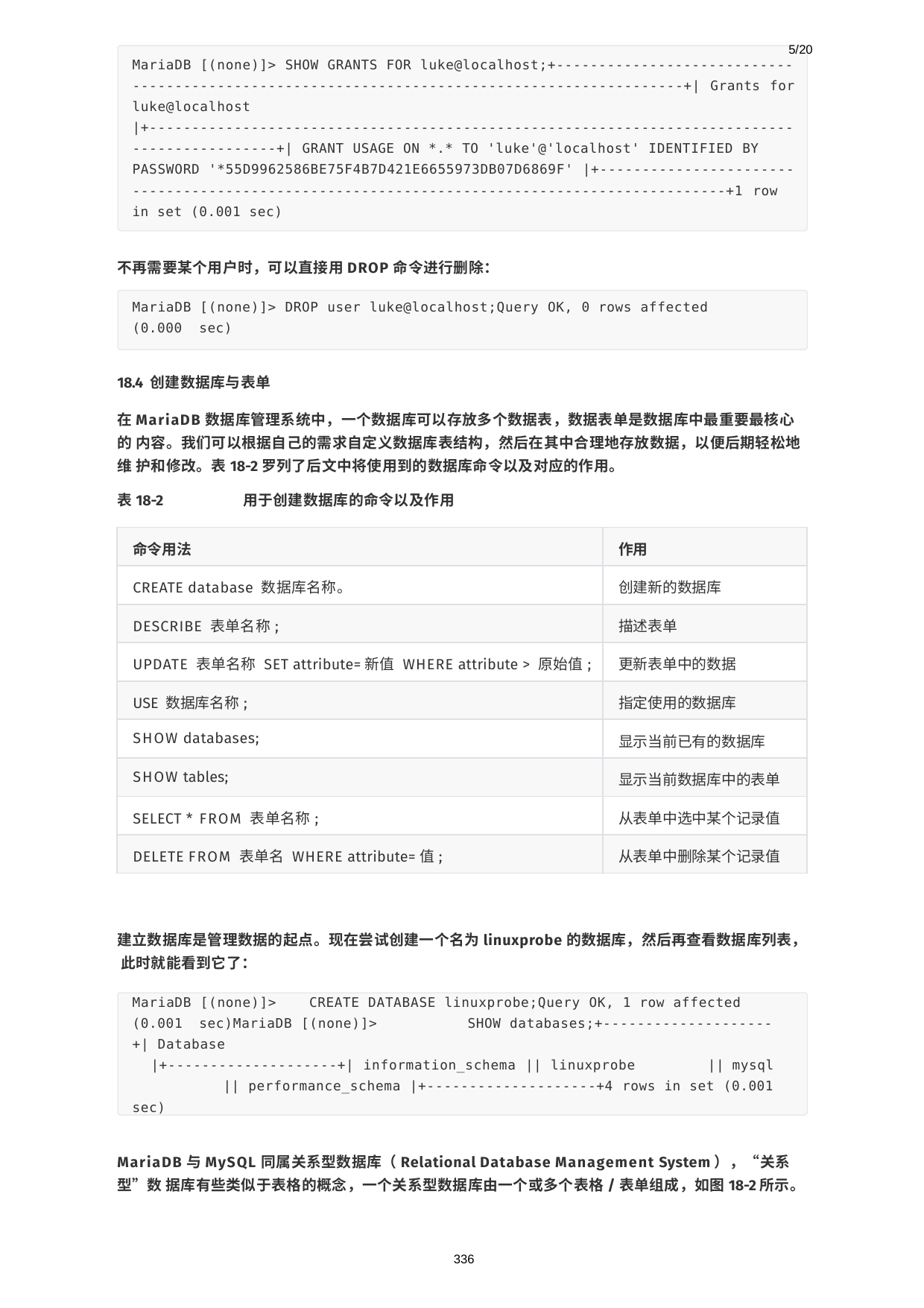

5/20
MariaDB [(none)]> SHOW GRANTS FOR luke@localhost;+----------------------------
-----------------------------------------------------------------+| Grants for
luke@localhost
|+----------------------------------------------------------------------------
-----------------+| GRANT USAGE ON *.* TO 'luke'@'localhost' IDENTIFIED BY
PASSWORD '*55D9962586BE75F4B7D421E6655973DB07D6869F' |+-----------------------
----------------------------------------------------------------------+1 row
in set (0.001 sec)

不再需要某个用户时，可以直接用DROP命令进行删除：

MariaDB [(none)]> DROP user luke@localhost;Query OK, 0 rows affected (0.000  sec)

18.4 创建数据库与表单
在MariaDB数据库管理系统中，一个数据库可以存放多个数据表，数据表单是数据库中最重要最核心的 内容。我们可以根据自己的需求自定义数据库表结构，然后在其中合理地存放数据，以便后期轻松地维 护和修改。表18-2罗列了后文中将使用到的数据库命令以及对应的作用。
表18-2	用于创建数据库的命令以及作用

| 命令用法 | 作用 |
| --- | --- |
| CREATE database 数据库名称。 | 创建新的数据库 |
| DESCRIBE 表单名称; | 描述表单 |
| UPDATE 表单名称 SET attribute=新值 WHERE attribute > 原始值; | 更新表单中的数据 |
| USE 数据库名称; | 指定使用的数据库 |
| SHOW databases; | 显示当前已有的数据库 |
| SHOW tables; | 显示当前数据库中的表单 |
| SELECT \* FROM 表单名称; | 从表单中选中某个记录值 |
| DELETE FROM 表单名 WHERE attribute=值; | 从表单中删除某个记录值 |
建立数据库是管理数据的起点。现在尝试创建一个名为linuxprobe的数据库，然后再查看数据库列表， 此时就能看到它了：

MariaDB [(none)]>	CREATE DATABASE linuxprobe;Query OK, 1 row affected (0.001  sec)MariaDB [(none)]>	SHOW databases;+--------------------+| Database
|+--------------------+| information_schema || linuxprobe	|| mysql
|| performance_schema |+--------------------+4 rows in set (0.001
sec)

MariaDB与MySQL同属关系型数据库（Relational Database Management System），“关系型”数 据库有些类似于表格的概念，一个关系型数据库由一个或多个表格/表单组成，如图18-2所示。

336